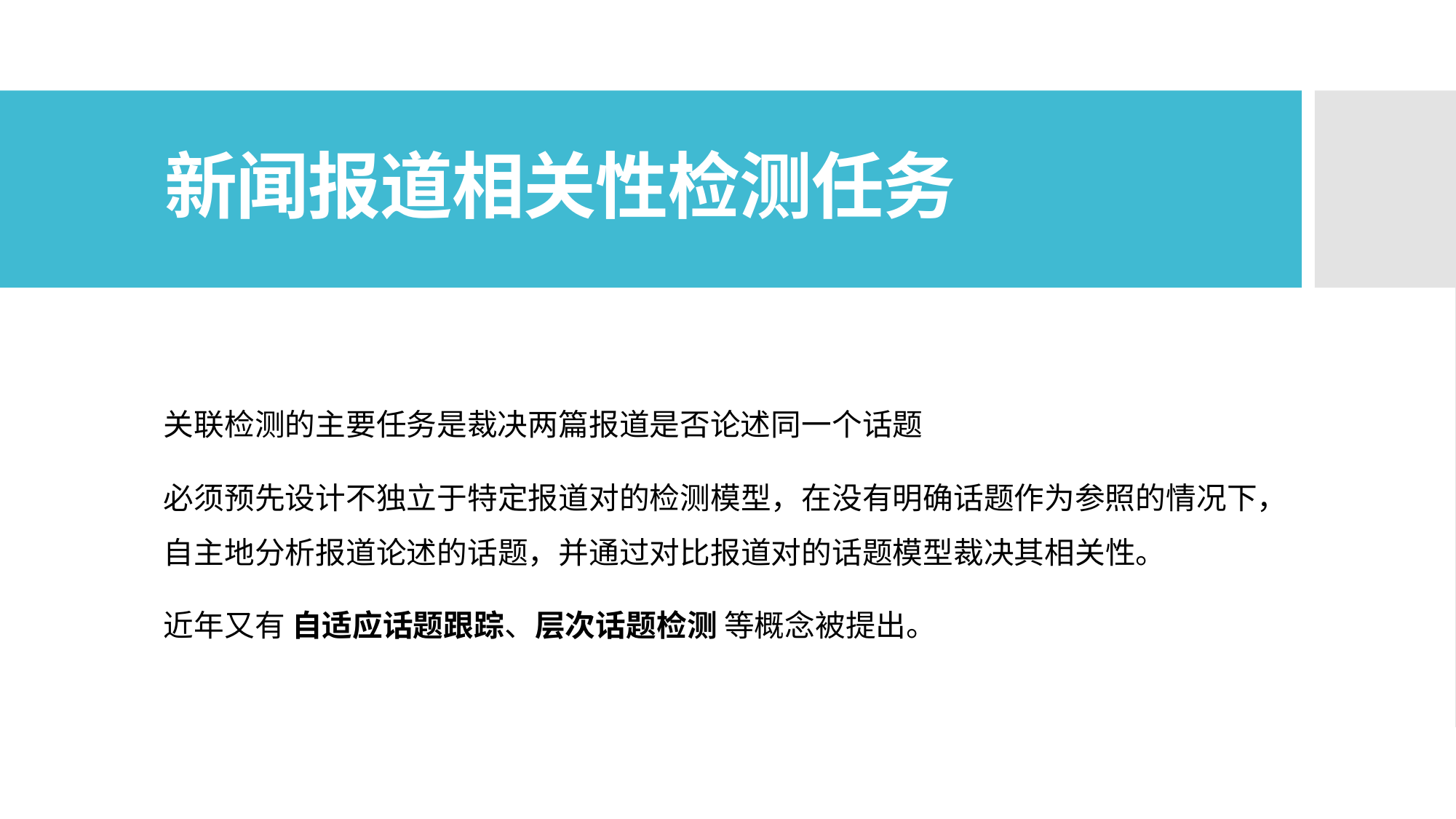

# 新闻报道相关性检测任务

关联检测的主要任务是裁决两篇报道是否论述同一个话题
必须预先设计不独立于特定报道对的检测模型，在没有明确话题作为参照的情况下，自主地分析报道论述的话题，并通过对比报道对的话题模型裁决其相关性。
近年又有 自适应话题跟踪、层次话题检测 等概念被提出。